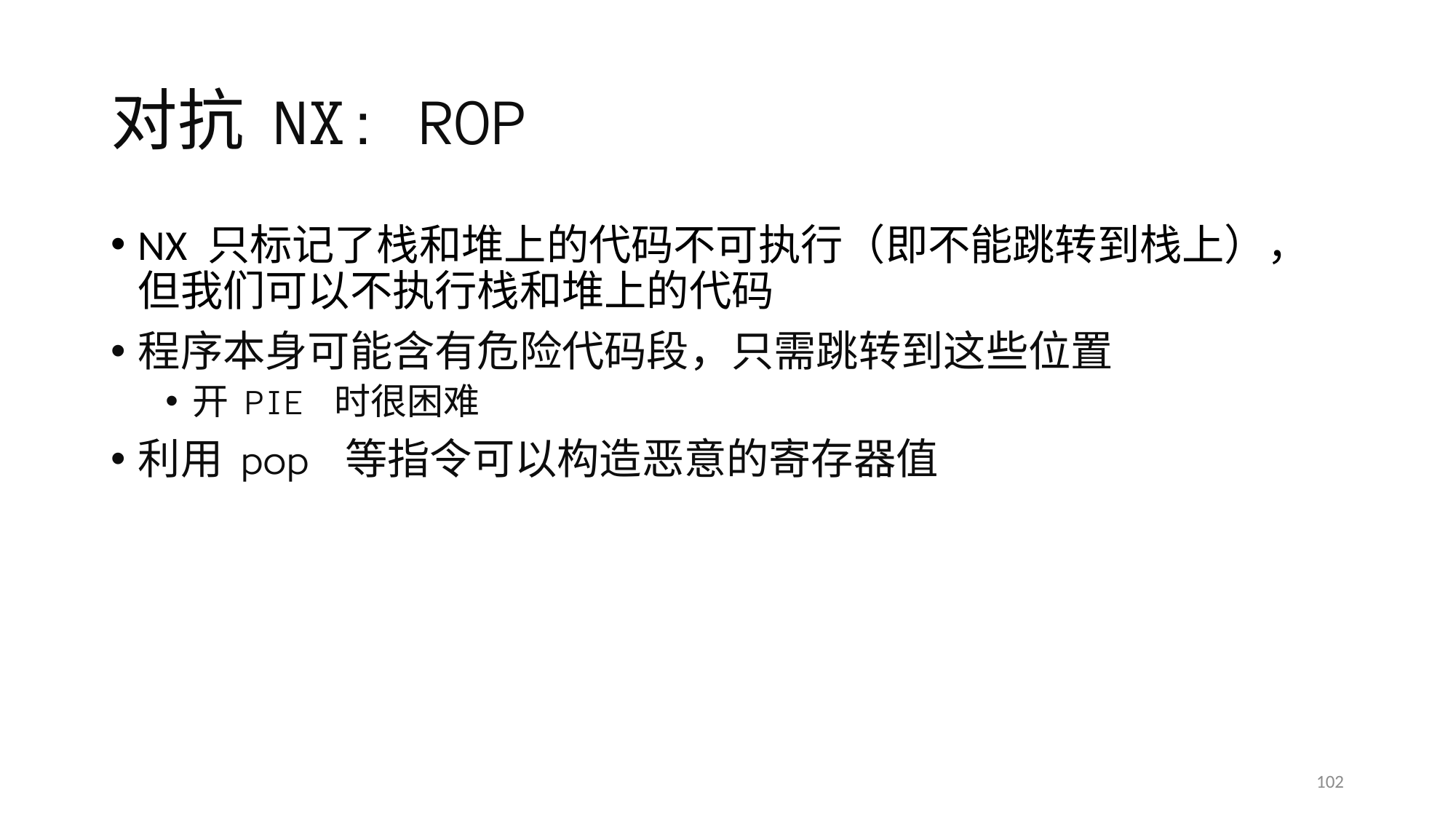

# 对抗 NX: ROP
NX 只标记了栈和堆上的代码不可执行（即不能跳转到栈上），但我们可以不执行栈和堆上的代码
程序本身可能含有危险代码段，只需跳转到这些位置
开 PIE 时很困难
利用 pop 等指令可以构造恶意的寄存器值

102